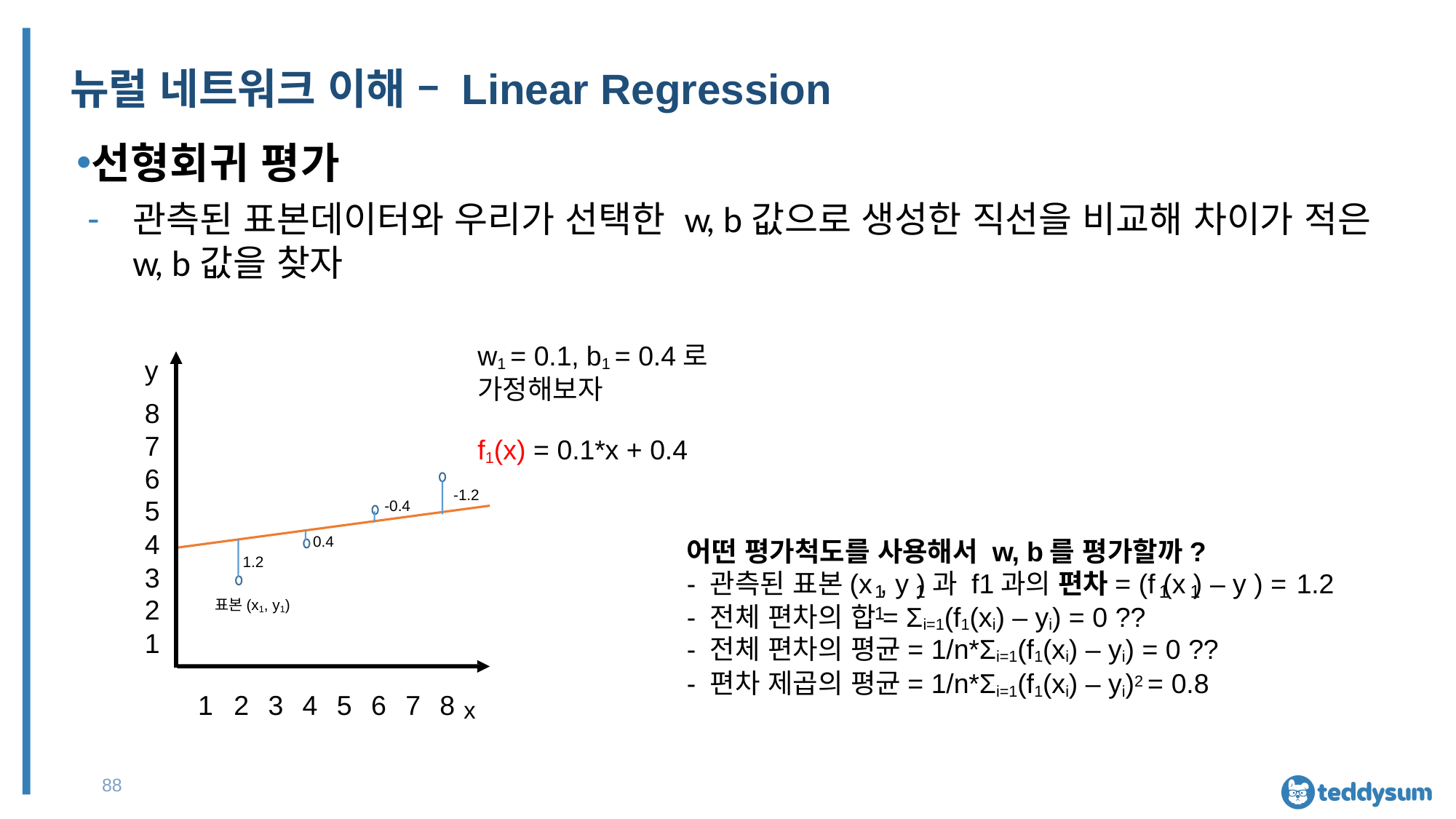

# 뉴럴 네트워크 이해 – Linear Regression
선형회귀 평가
관측된 표본데이터와 우리가 선택한 w, b값으로 생성한 직선을 비교해 차이가 적은 w, b값을 찾자
w1 = 0.1, b1 = 0.4로
가정해보자
f1(x) = 0.1*x + 0.4
-1.2
y
8
7
6
5
4
3
2
1

-0.4

0.4
어떤 평가척도를 사용해서 w, b를 평가할까?

1.2
- 관측된 표본(x , y )과 f1과의 편차= (f (x ) – y ) = 1.2

1	1	1	1	1
표본(x1, y1)
- 전체 편차의 합= Σi=1(f1(xi) – yi) = 0 ??
- 전체 편차의 평균= 1/n*Σi=1(f1(xi) – yi) = 0 ??
- 편차 제곱의 평균= 1/n*Σi=1(f1(xi) – yi)2 = 0.8

1	2	3	4	5	6	7	8 x
88